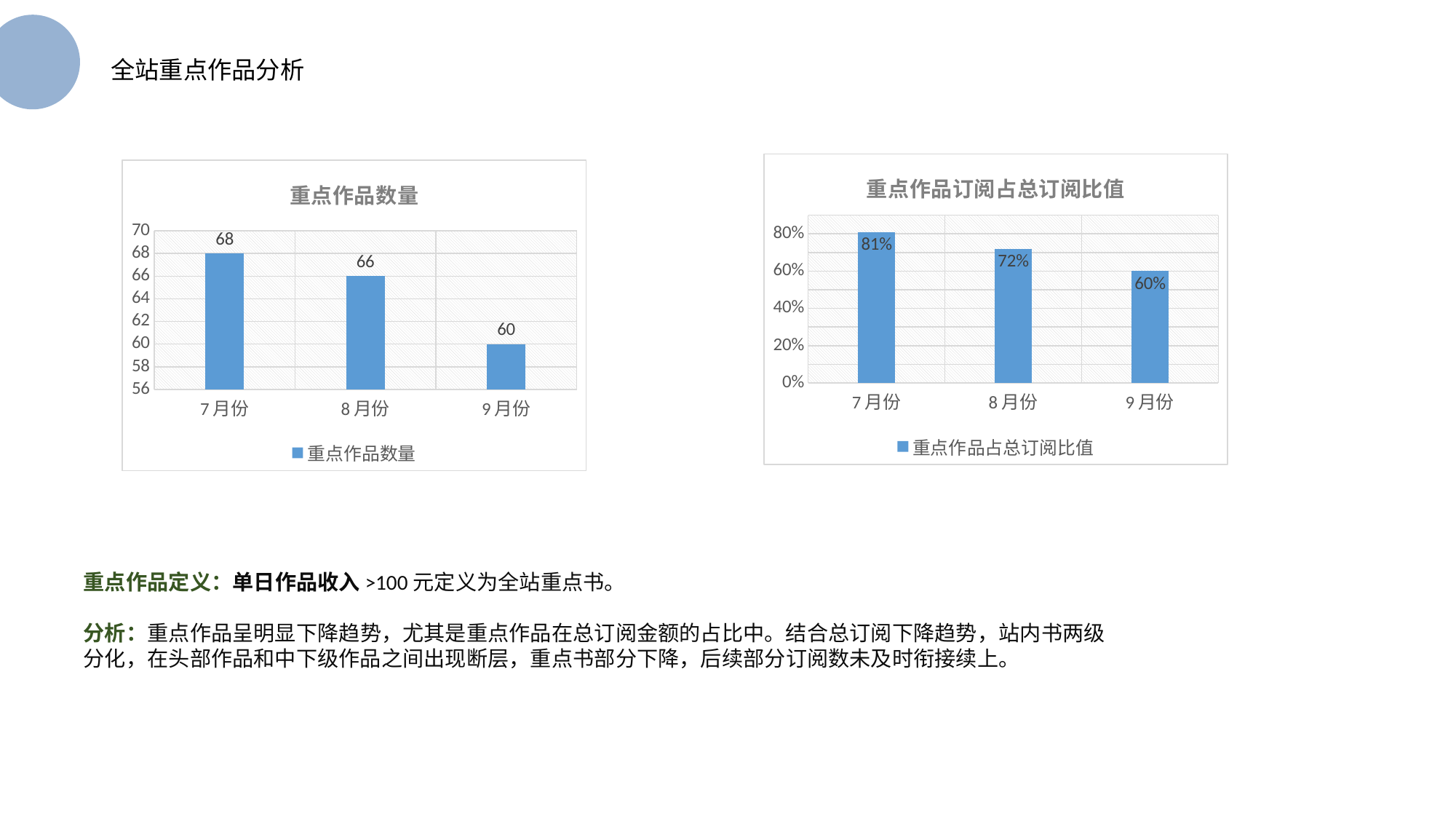

# 全站重点作品分析

### Chart: 重点作品订阅占总订阅比值

| Category | 重点作品占总订阅比值 |
|---|---|
| 7月份 | 0.81 |
| 8月份 | 0.7200000000000001 |
| 9月份 | 0.6000000000000001 |

### Chart: 重点作品数量

| Category | 重点作品数量 |
|---|---|
| 7月份 | 68.0 |
| 8月份 | 66.0 |
| 9月份 | 60.0 |
重点作品定义：单日作品收入>100元定义为全站重点书。

分析：重点作品呈明显下降趋势，尤其是重点作品在总订阅金额的占比中。结合总订阅下降趋势，站内书两级分化，在头部作品和中下级作品之间出现断层，重点书部分下降，后续部分订阅数未及时衔接续上。